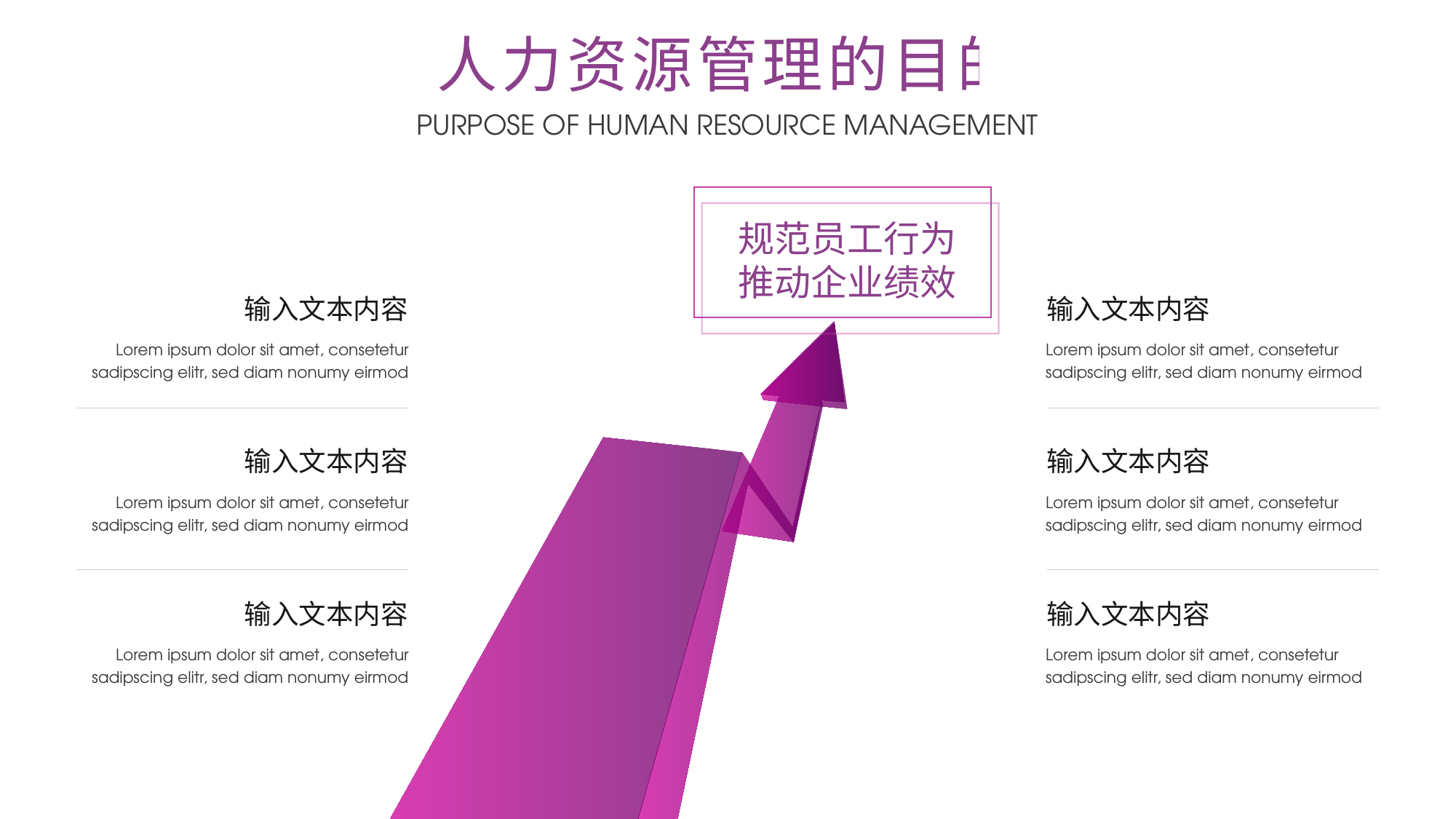

人力资源管理的目的
PURPOSE OF HUMAN RESOURCE MANAGEMENT

规范员工行为
推动企业绩效

输入文本内容
Lorem ipsum dolor sit amet, consetetur sadipscing elitr, sed diam nonumy eirmod
输入文本内容
Lorem ipsum dolor sit amet, consetetur sadipscing elitr, sed diam nonumy eirmod
输入文本内容
Lorem ipsum dolor sit amet, consetetur sadipscing elitr, sed diam nonumy eirmod
输入文本内容
Lorem ipsum dolor sit amet, consetetur sadipscing elitr, sed diam nonumy eirmod
输入文本内容
Lorem ipsum dolor sit amet, consetetur sadipscing elitr, sed diam nonumy eirmod
输入文本内容
Lorem ipsum dolor sit amet, consetetur sadipscing elitr, sed diam nonumy eirmod